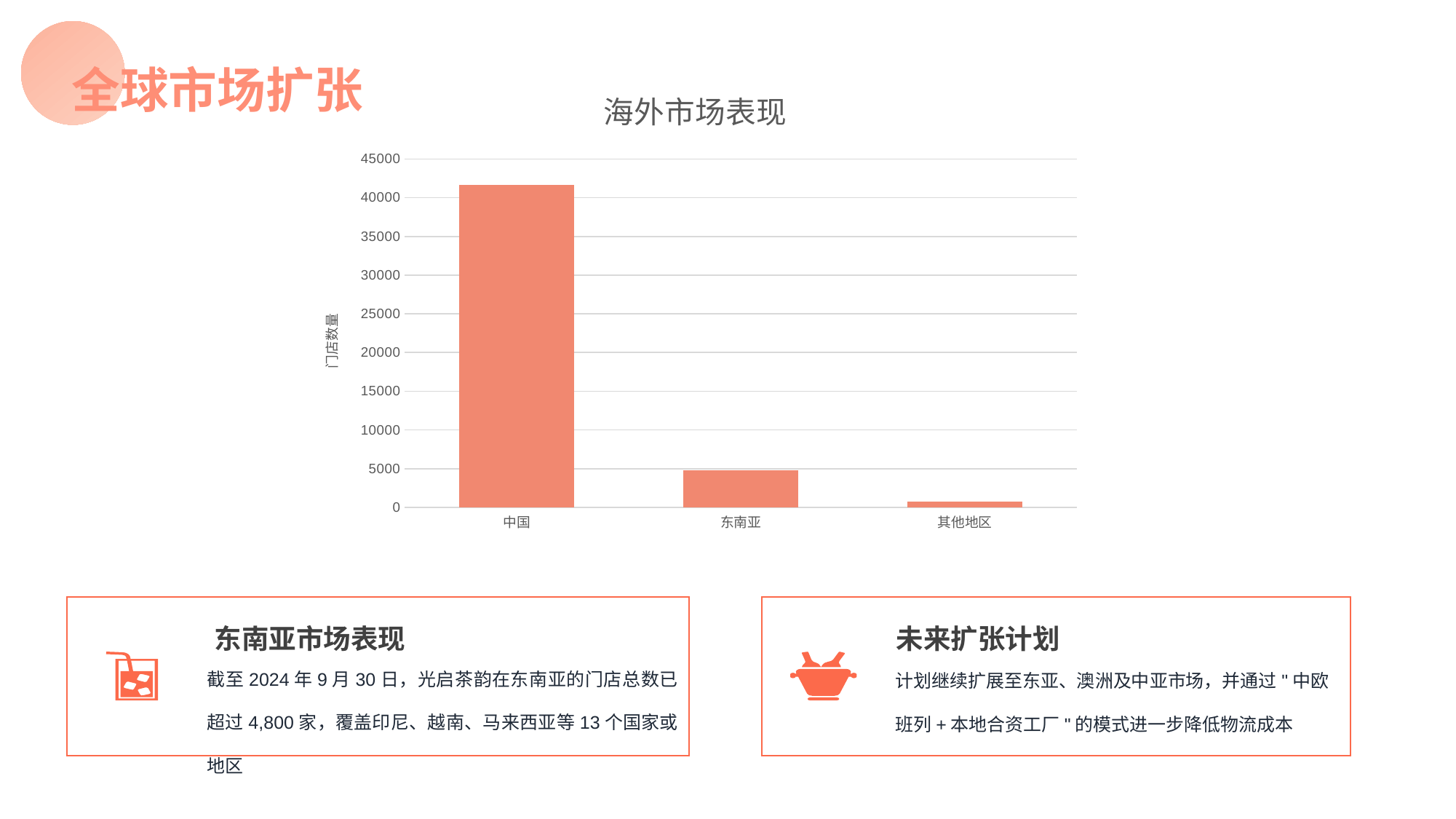

全球市场扩张

### Chart: 海外市场表现

| Category | 门店数量 |
|---|---|
| 中国 | 41679.0 |
| 东南亚 | 4800.0 |
| 其他地区 | 800.0 |
东南亚市场表现
截至2024年9月30日，光启茶韵在东南亚的门店总数已超过4,800家，覆盖印尼、越南、马来西亚等13个国家或地区

未来扩张计划
计划继续扩展至东亚、澳洲及中亚市场，并通过"中欧班列+本地合资工厂"的模式进一步降低物流成本